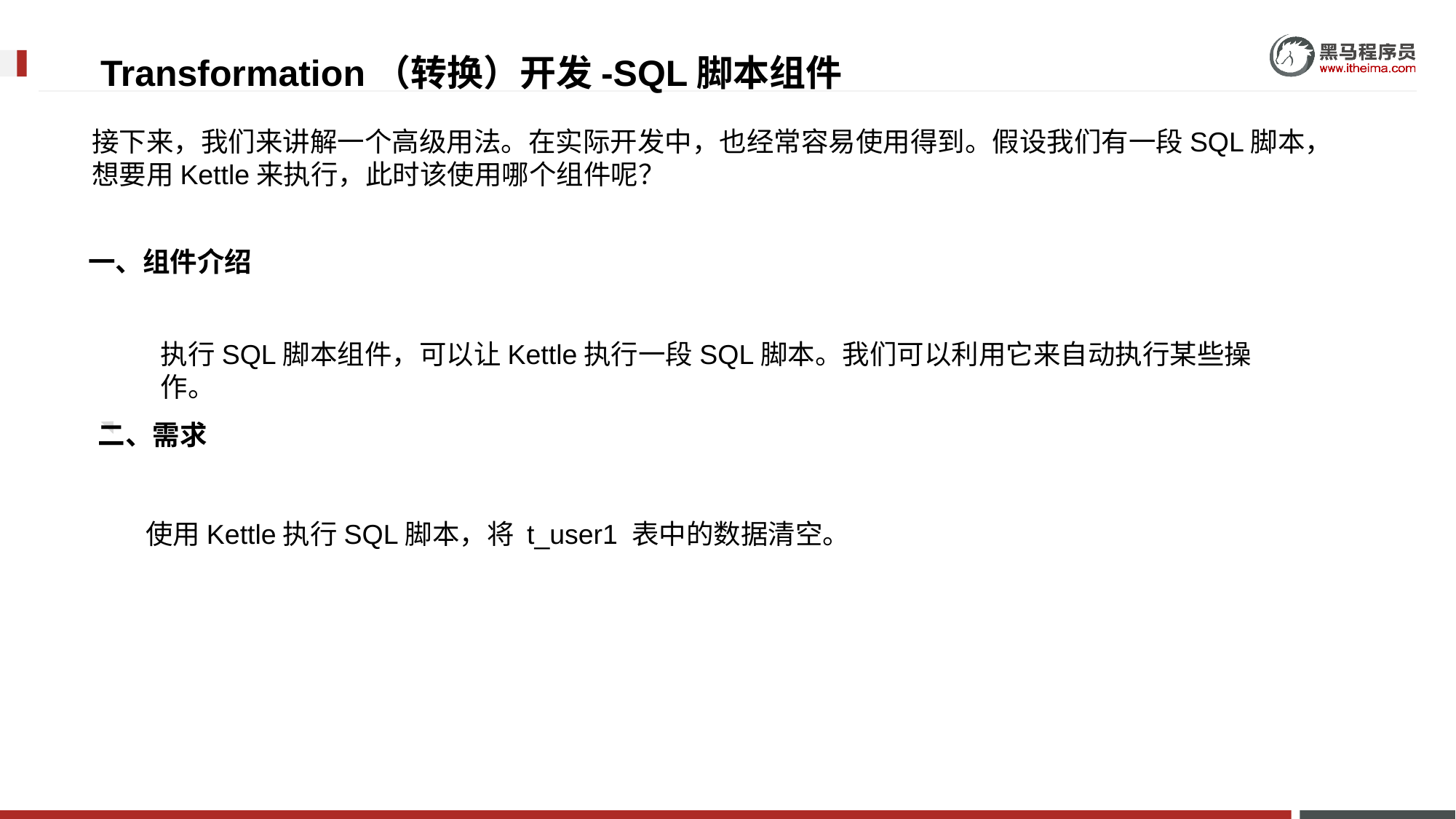

# Transformation（转换）开发-SQL脚本组件
接下来，我们来讲解一个高级用法。在实际开发中，也经常容易使用得到。假设我们有一段SQL脚本，想要用Kettle来执行，此时该使用哪个组件呢？
一、组件介绍
执行SQL脚本组件，可以让Kettle执行一段SQL脚本。我们可以利用它来自动执行某些操作。
二、需求

使用Kettle执行SQL脚本，将 t_user1 表中的数据清空。